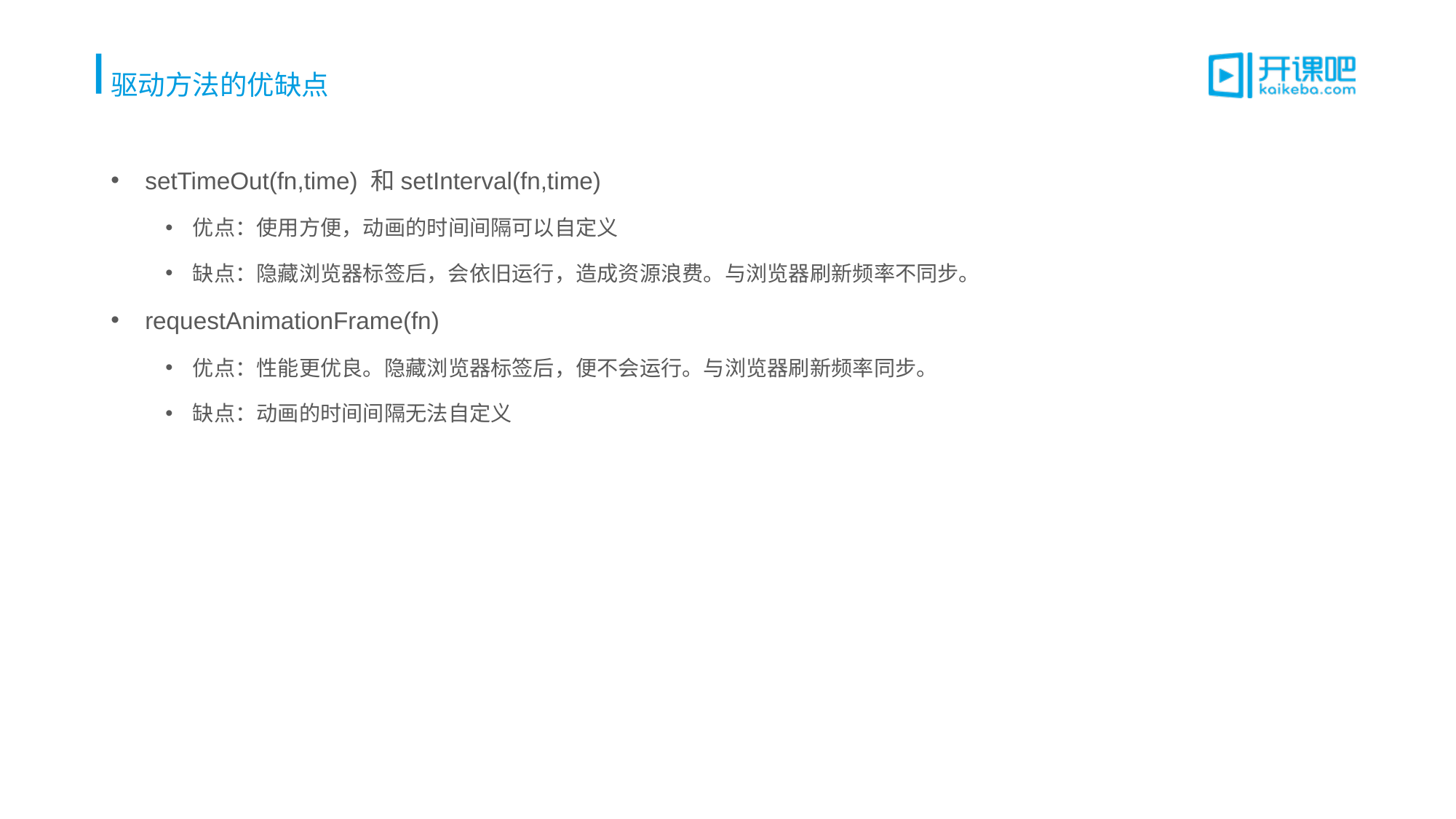

# 驱动方法的优缺点
setTimeOut(fn,time) 和setInterval(fn,time)
优点：使用方便，动画的时间间隔可以自定义
缺点：隐藏浏览器标签后，会依旧运行，造成资源浪费。与浏览器刷新频率不同步。
requestAnimationFrame(fn)
优点：性能更优良。隐藏浏览器标签后，便不会运行。与浏览器刷新频率同步。
缺点：动画的时间间隔无法自定义